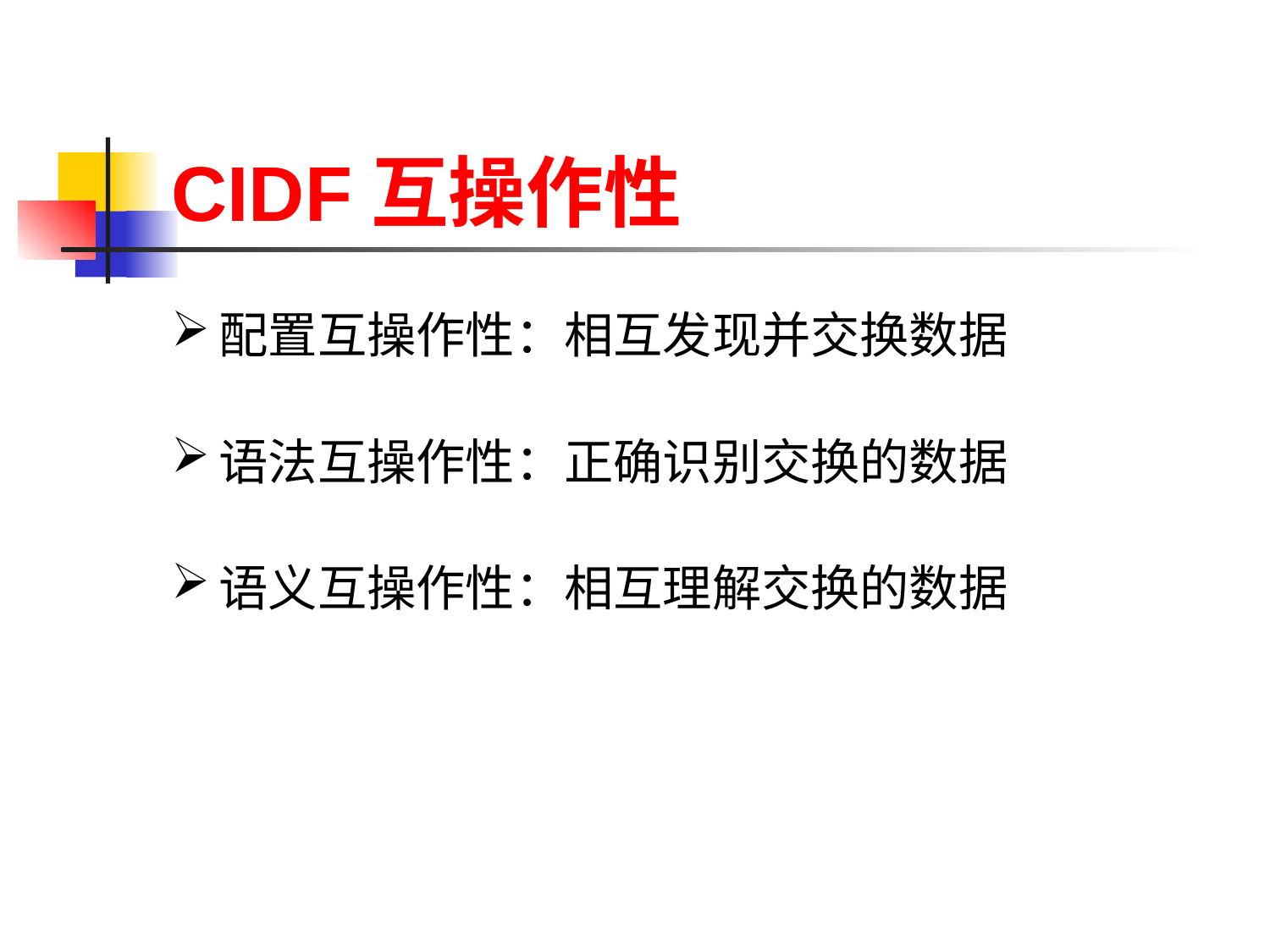

CIDF互操作性

配置互操作性：相互发现并交换数据

语法互操作性：正确识别交换的数据

语义互操作性：相互理解交换的数据